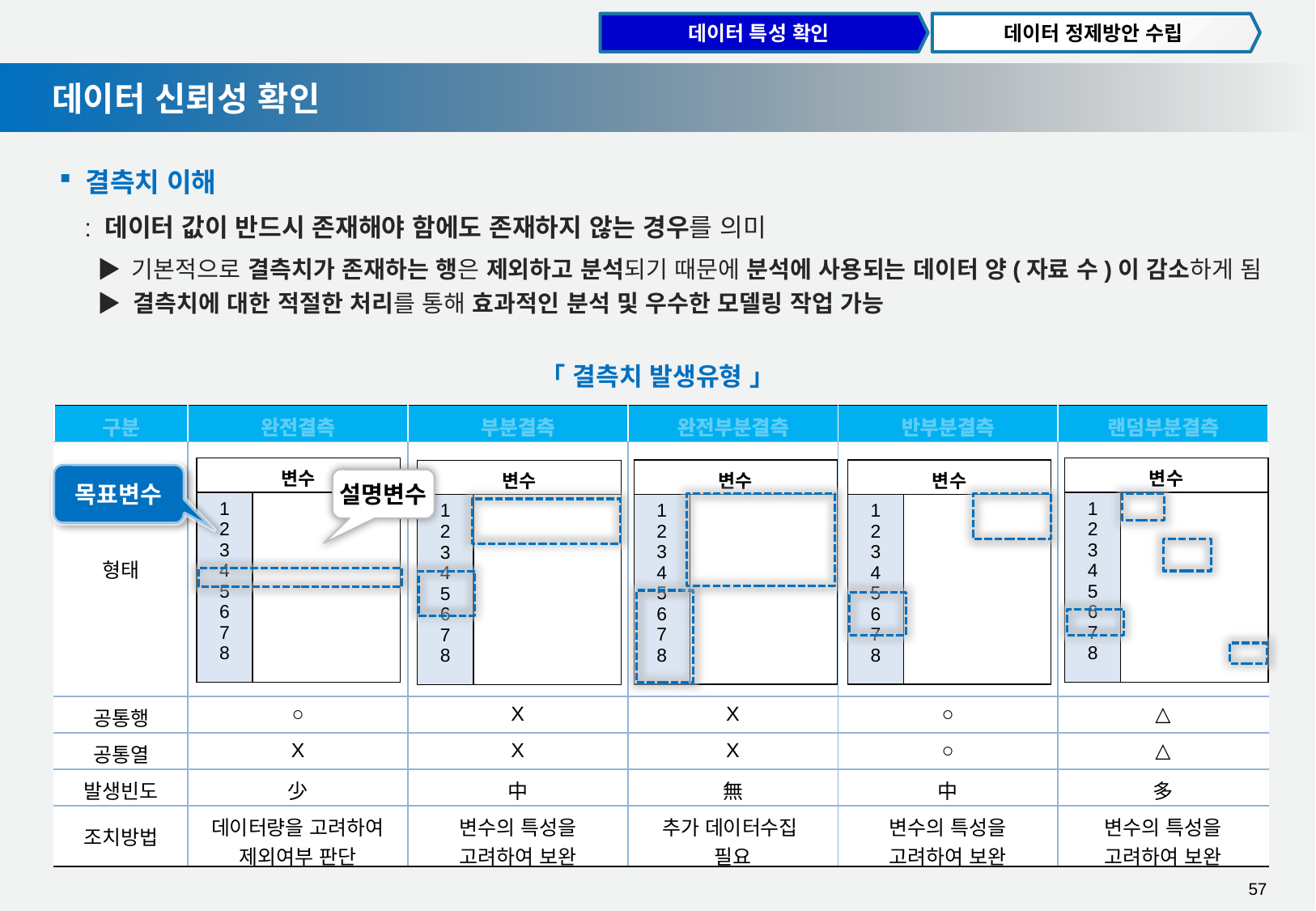

데이터 특성 확인
데이터 정제방안 수립

데이터 신뢰성 확인
 결측치 이해
: 데이터 값이 반드시 존재해야 함에도 존재하지 않는 경우를 의미
▶ 기본적으로 결측치가 존재하는 행은 제외하고 분석되기 때문에 분석에 사용되는 데이터 양(자료 수)이 감소하게 됨
▶ 결측치에 대한 적절한 처리를 통해 효과적인 분석 및 우수한 모델링 작업 가능
「 결측치 발생유형 」
| 구분 | 완전결측 | 부분결측 | 완전부분결측 | 반부분결측 | 랜덤부분결측 |
| --- | --- | --- | --- | --- | --- |
| 형태 |  |  |  |  |  |
| 공통행 | ○ | X | X | ○ | △ |
| 공통열 | X | X | X | ○ | △ |
| 발생빈도 | 少 | 中 | 無 | 中 | 多 |
| 조치방법 | 데이터량을 고려하여 제외여부 판단 | 변수의 특성을 고려하여 보완 | 추가 데이터수집 필요 | 변수의 특성을 고려하여 보완 | 변수의 특성을 고려하여 보완 |
| 변수 |  |
| --- | --- |
| 1 2 3 4 5 6 7 8 |  |
| 변수 |  |
| --- | --- |
| 1 2 3 4 5 6 7 8 |  |
| 변수 |  |
| --- | --- |
| 1 2 3 4 5 6 7 8 |  |
| 변수 |  |
| --- | --- |
| 1 2 3 4 5 6 7 8 |  |
| 변수 |  |
| --- | --- |
| 1 2 3 4 5 6 7 8 |  |
목표변수
설명변수

57